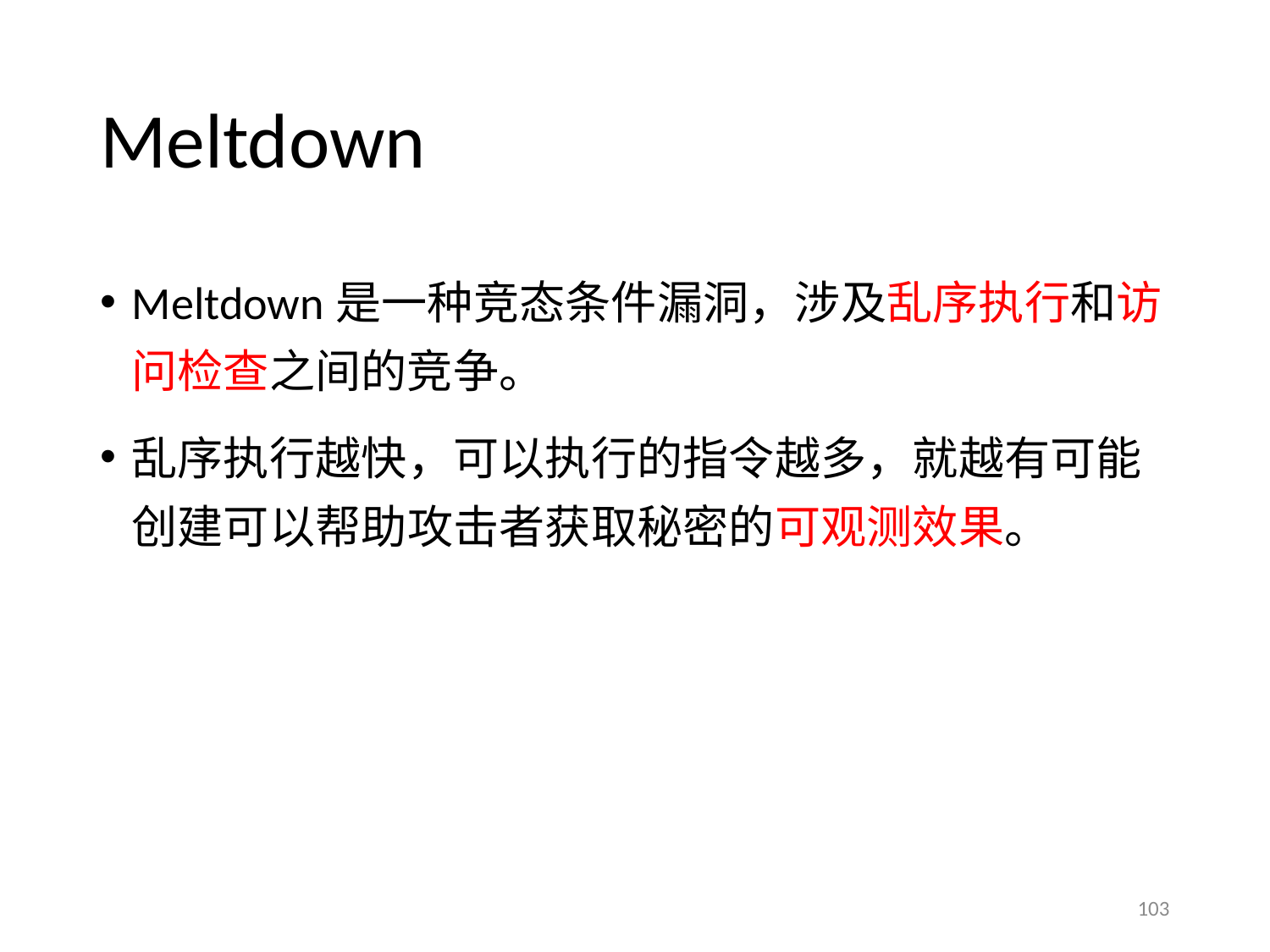

# Meltdown
Meltdown是一种竞态条件漏洞，涉及乱序执行和访问检查之间的竞争。
乱序执行越快，可以执行的指令越多，就越有可能创建可以帮助攻击者获取秘密的可观测效果。
103